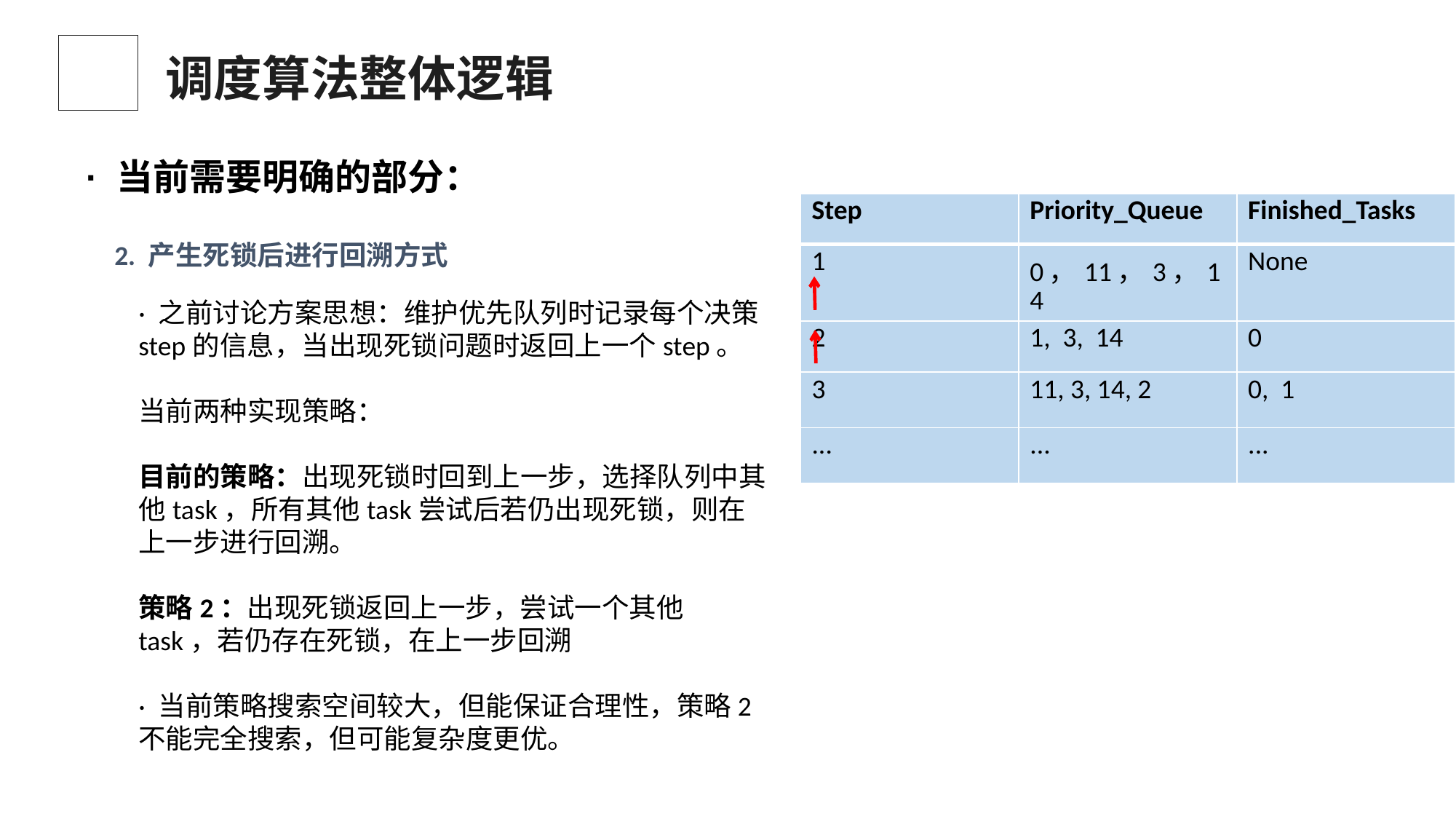

调度算法整体逻辑

· 当前需要明确的部分：
| Step | Priority\_Queue | Finished\_Tasks |
| --- | --- | --- |
| 1 | 0，11，3，14 | None |
| 2 | 1, 3, 14 | 0 |
| 3 | 11, 3, 14, 2 | 0, 1 |
| ... | ... | ... |
2. 产生死锁后进行回溯方式
· 之前讨论方案思想：维护优先队列时记录每个决策step的信息，当出现死锁问题时返回上一个step。

当前两种实现策略：

目前的策略：出现死锁时回到上一步，选择队列中其他task，所有其他task尝试后若仍出现死锁，则在上一步进行回溯。

策略2：出现死锁返回上一步，尝试一个其他task，若仍存在死锁，在上一步回溯

· 当前策略搜索空间较大，但能保证合理性，策略2不能完全搜索，但可能复杂度更优。